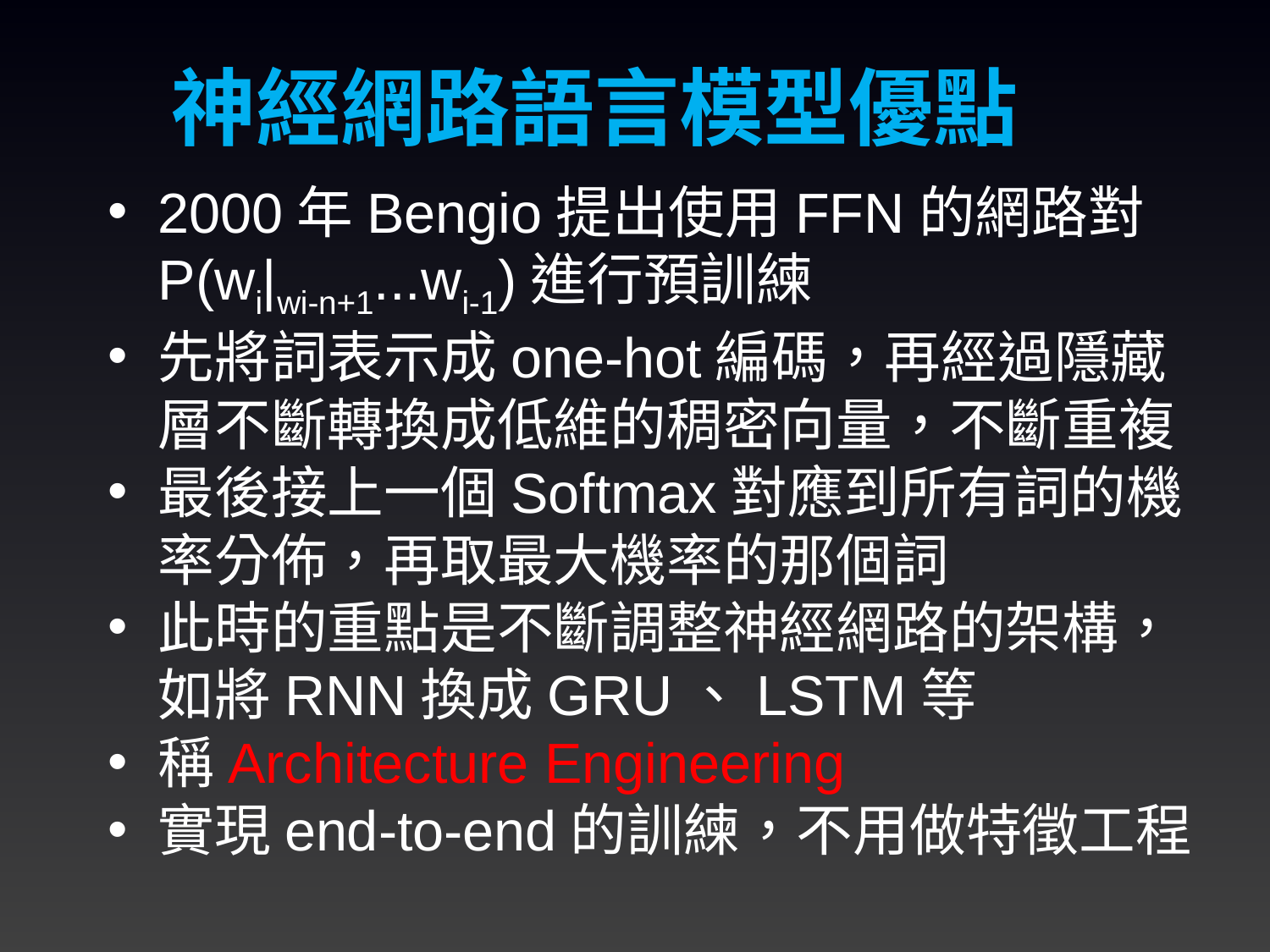

神經網路語言模型優點
2000年Bengio提出使用FFN的網路對P(wi|wi-n+1...wi-1)進行預訓練
先將詞表示成one-hot編碼，再經過隱藏層不斷轉換成低維的稠密向量，不斷重複
最後接上一個Softmax對應到所有詞的機率分佈，再取最大機率的那個詞
此時的重點是不斷調整神經網路的架構，如將RNN換成GRU、LSTM等
稱Architecture Engineering
實現end-to-end的訓練，不用做特徵工程